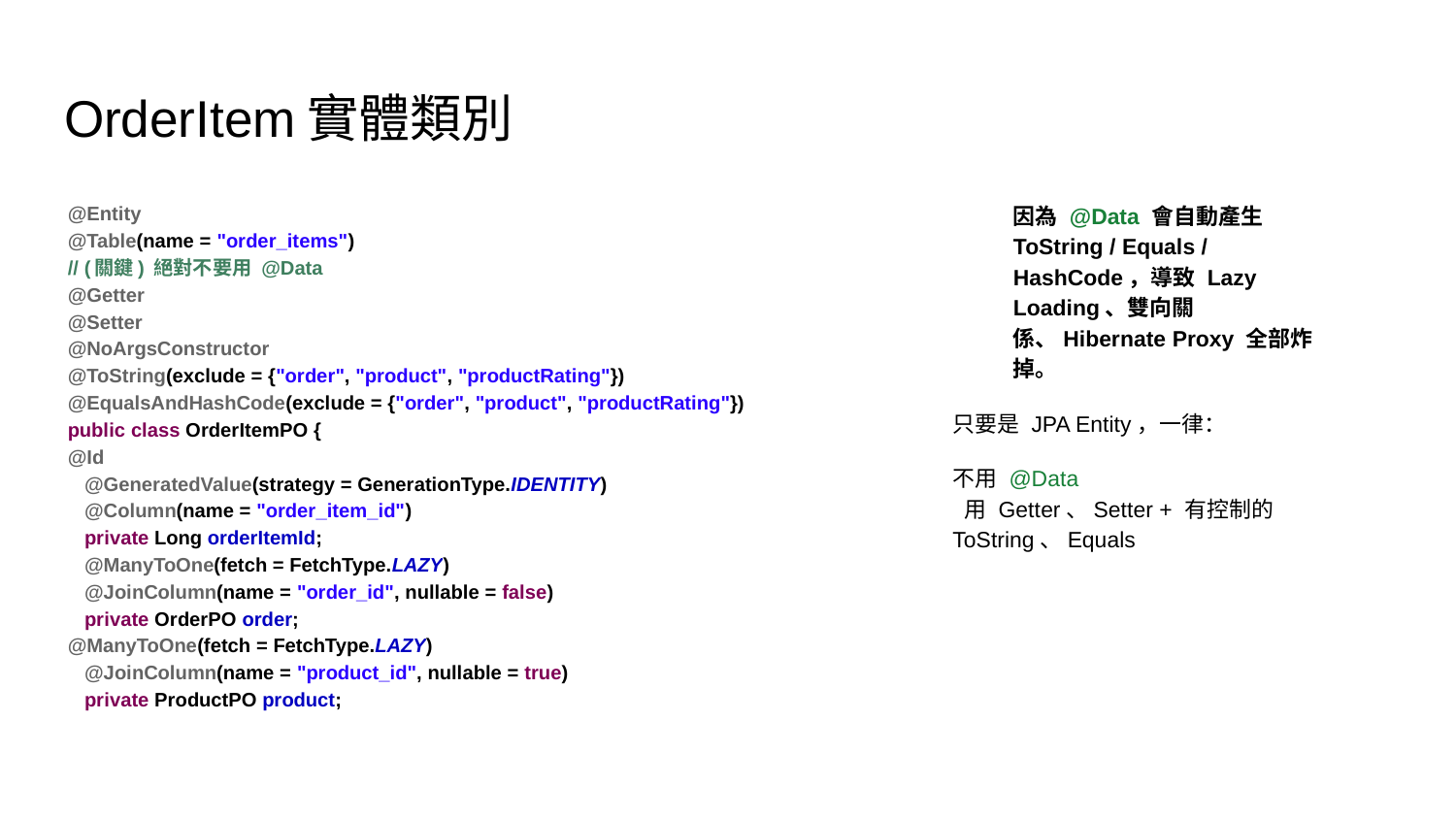

# OrderItem實體類別
@Entity
@Table(name = "order_items")
// (關鍵) 絕對不要用 @Data
@Getter
@Setter
@NoArgsConstructor
@ToString(exclude = {"order", "product", "productRating"})
@EqualsAndHashCode(exclude = {"order", "product", "productRating"})
public class OrderItemPO {
@Id
   @GeneratedValue(strategy = GenerationType.IDENTITY)
   @Column(name = "order_item_id")
   private Long orderItemId;
   @ManyToOne(fetch = FetchType.LAZY)
   @JoinColumn(name = "order_id", nullable = false)
   private OrderPO order;
@ManyToOne(fetch = FetchType.LAZY)
   @JoinColumn(name = "product_id", nullable = true)
   private ProductPO product;
因為 @Data 會自動產生 ToString / Equals / HashCode，導致 Lazy Loading、雙向關係、Hibernate Proxy 全部炸掉。
只要是 JPA Entity，一律：
不用 @Data
 用 Getter、Setter + 有控制的 ToString、Equals